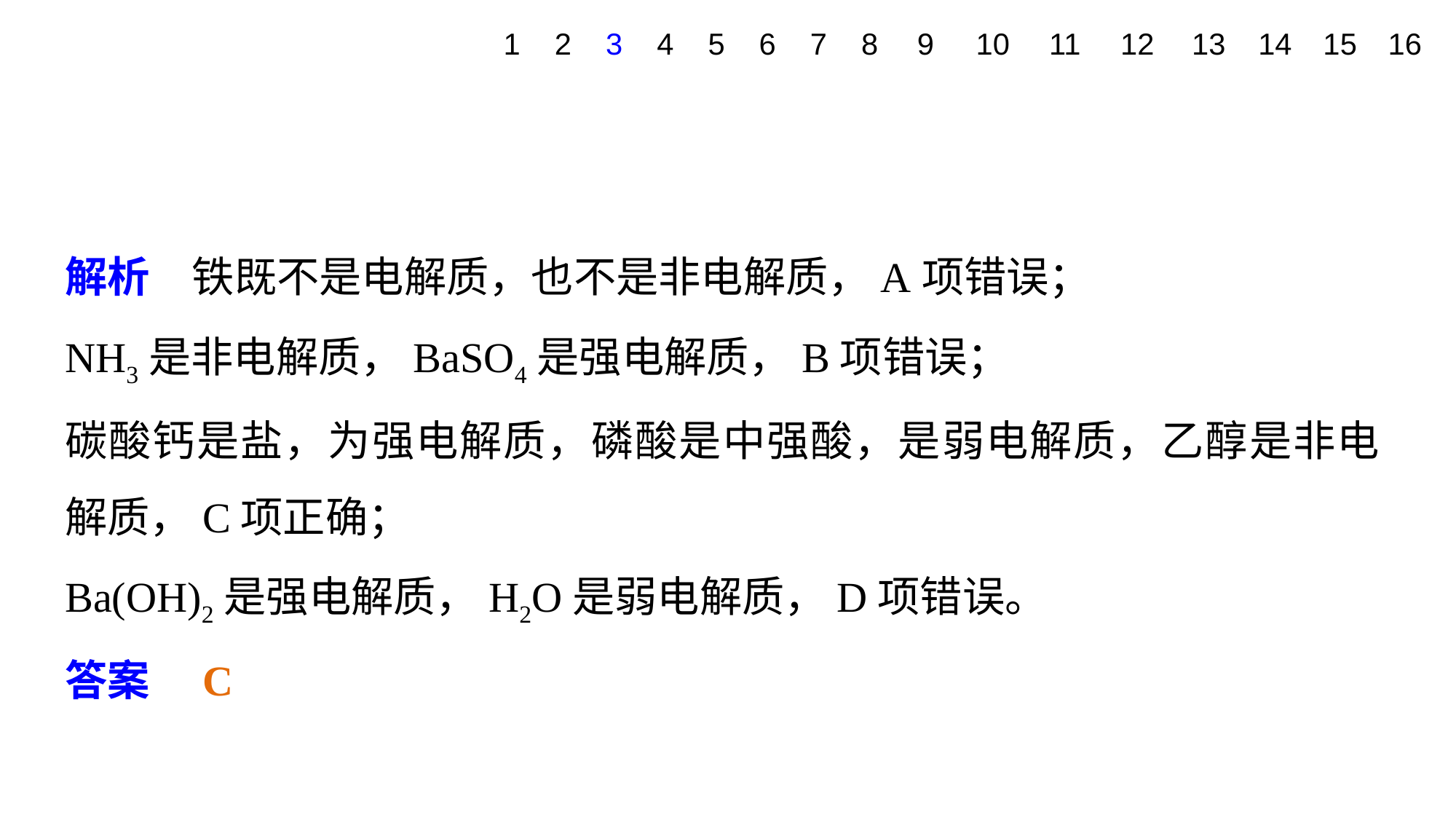

1
2
3
4
5
6
7
8
9
10
11
12
13
14
15
16
解析　铁既不是电解质，也不是非电解质，A项错误；
NH3是非电解质，BaSO4是强电解质，B项错误；
碳酸钙是盐，为强电解质，磷酸是中强酸，是弱电解质，乙醇是非电解质，C项正确；
Ba(OH)2是强电解质，H2O是弱电解质，D项错误。
答案　C